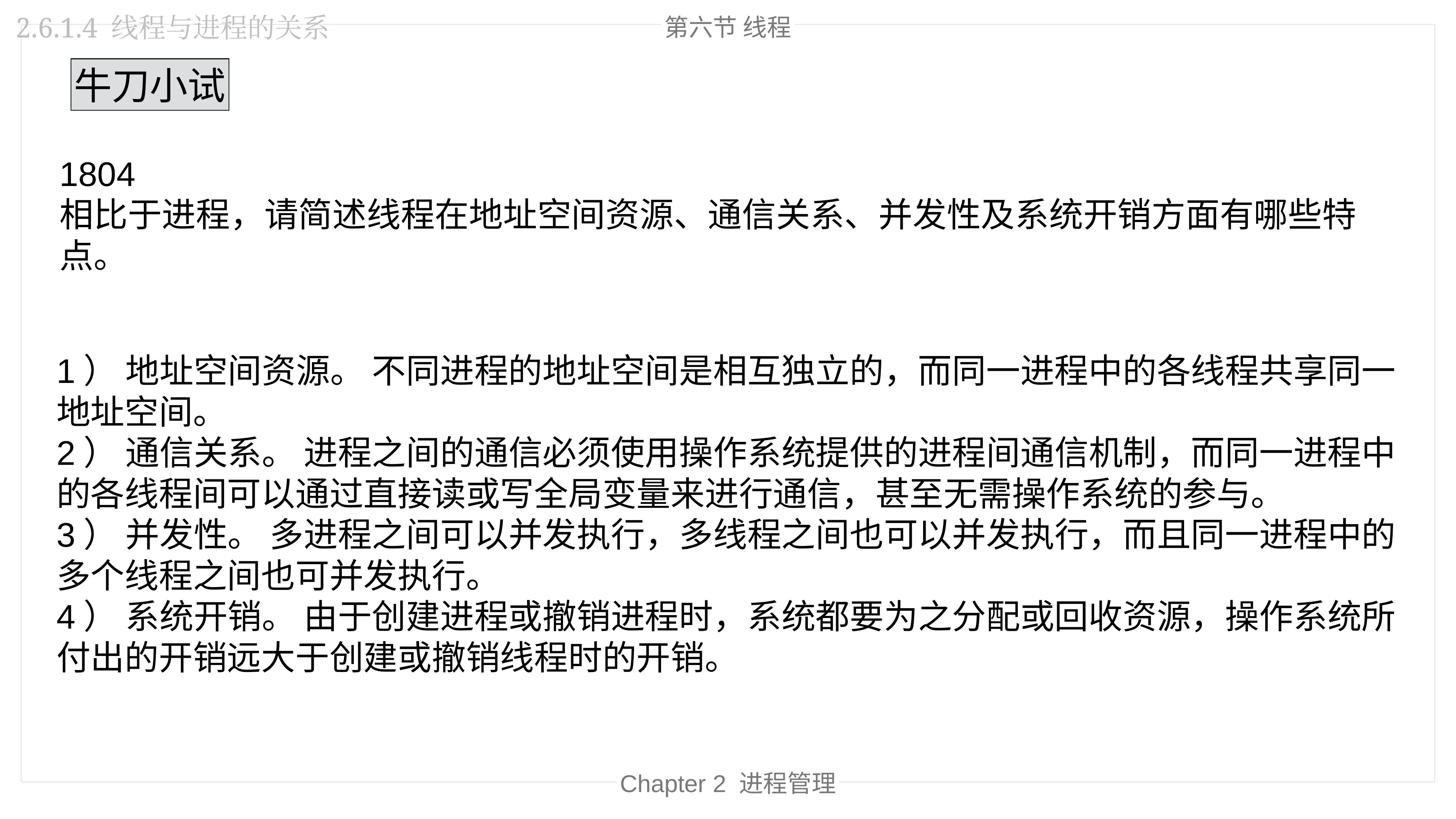

第六节 线程
2.6.1.4 线程与进程的关系
牛刀小试
1804
相比于进程，请简述线程在地址空间资源、通信关系、并发性及系统开销方面有哪些特点。
1） 地址空间资源。 不同进程的地址空间是相互独立的，而同一进程中的各线程共享同一地址空间。
2） 通信关系。 进程之间的通信必须使用操作系统提供的进程间通信机制，而同一进程中的各线程间可以通过直接读或写全局变量来进行通信，甚至无需操作系统的参与。
3） 并发性。 多进程之间可以并发执行，多线程之间也可以并发执行，而且同一进程中的多个线程之间也可并发执行。
4） 系统开销。 由于创建进程或撤销进程时，系统都要为之分配或回收资源，操作系统所付出的开销远大于创建或撤销线程时的开销。
Chapter 2 进程管理